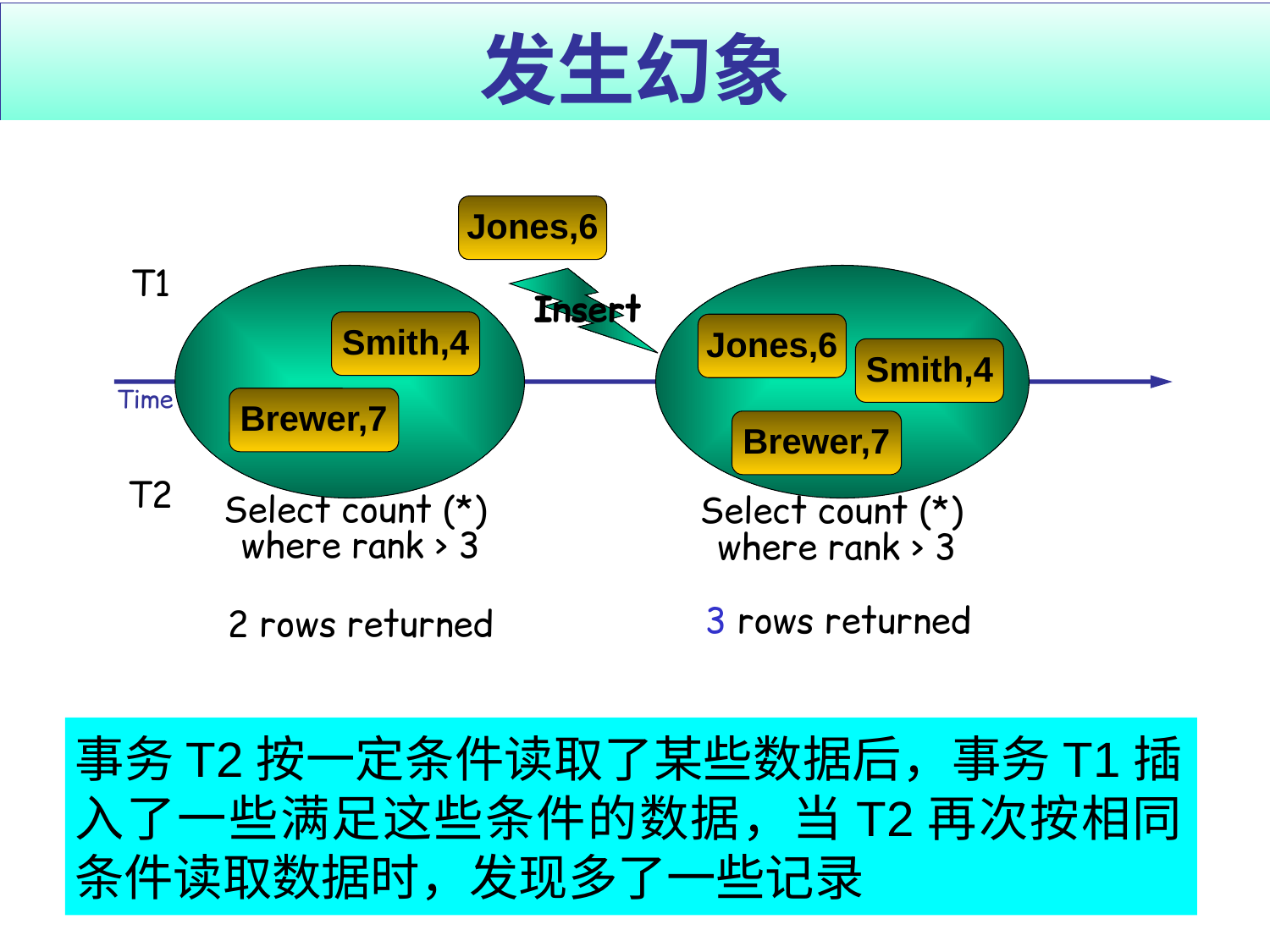

# 发生幻象
Jones,6
Insert
T1

Jones,6
Smith,4
Brewer,7
Smith,4
Time

Brewer,7
T2
Select count (*)
where rank > 3
Select count (*)
where rank > 3
2 rows returned
3 rows returned
事务T2按一定条件读取了某些数据后，事务T1插入了一些满足这些条件的数据，当T2再次按相同条件读取数据时，发现多了一些记录